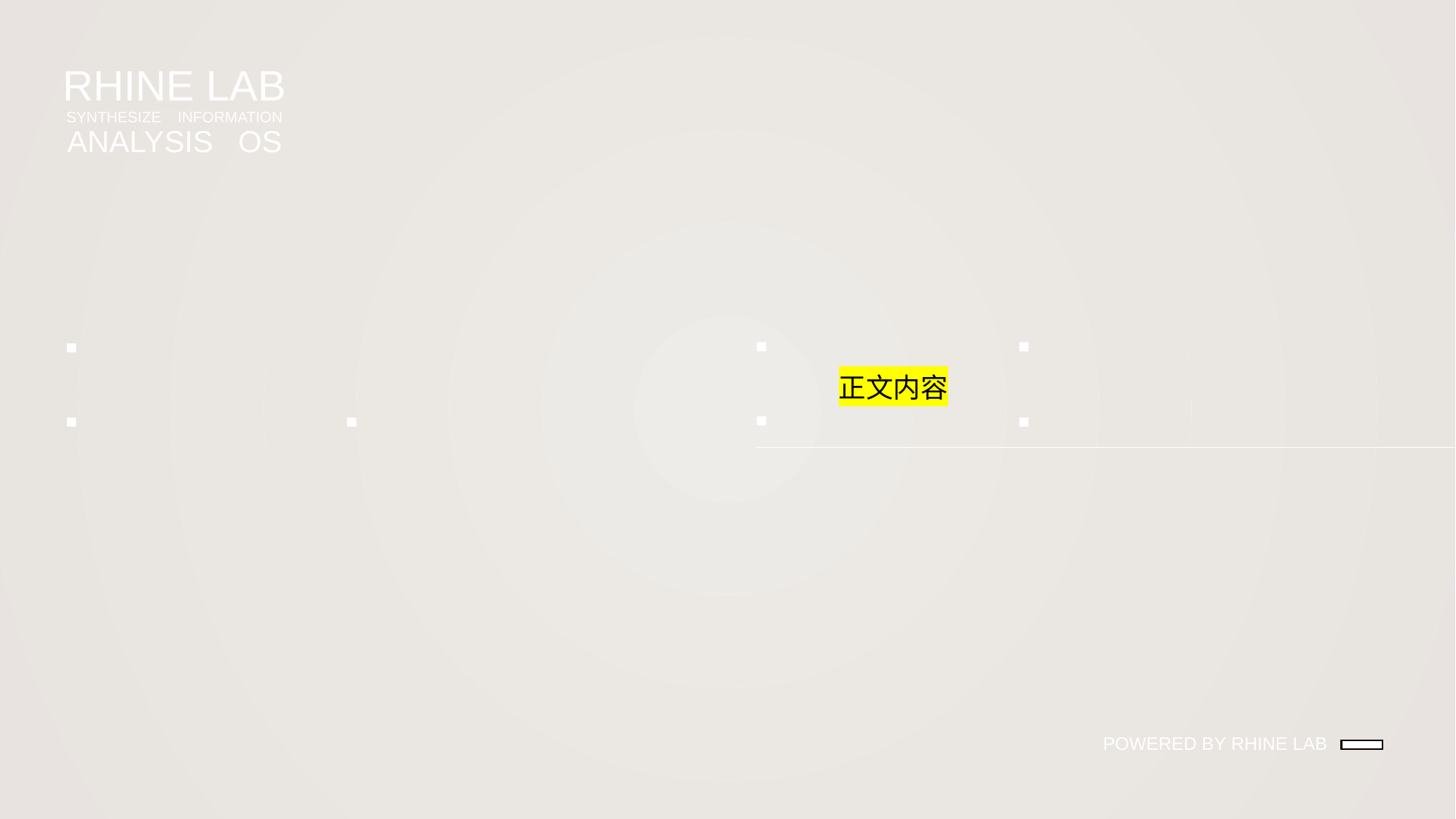

# RHINE LAB SYNTHESIZE    INFORMATION ANALYSIS   OS
rhodeskesi

建议使用：带图小标题
可以修改右侧文字 介绍
英文字体：Novecento wide
中文字体：思源黑体

正文内容

POWERED BY RHINE LAB